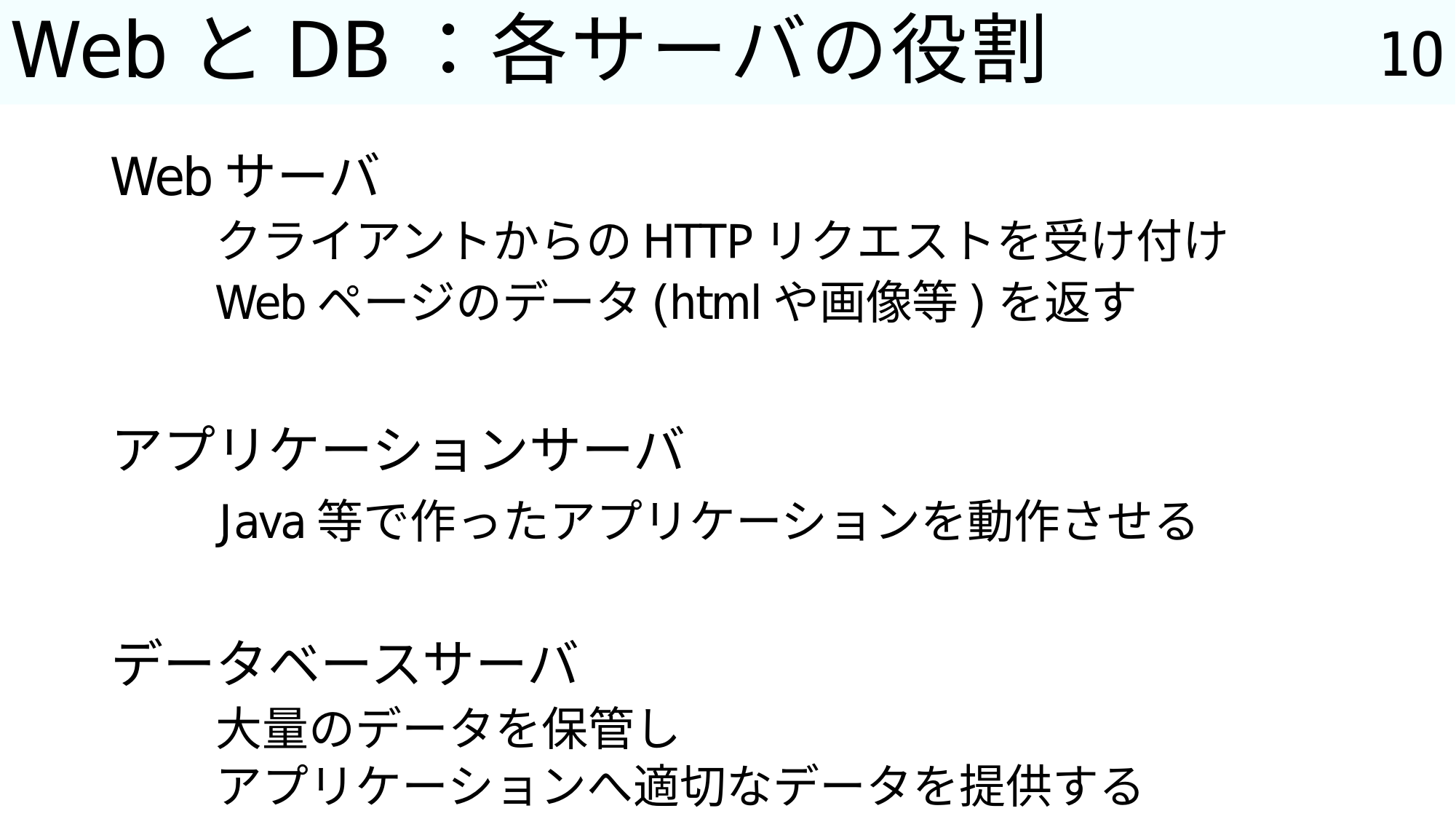

10
# WebとDB：各サーバの役割
Webサーバ
	クライアントからのHTTPリクエストを受け付け
	Webページのデータ(htmlや画像等)を返す

アプリケーションサーバ
	Java等で作ったアプリケーションを動作させる

データベースサーバ
	大量のデータを保管し
	アプリケーションへ適切なデータを提供する